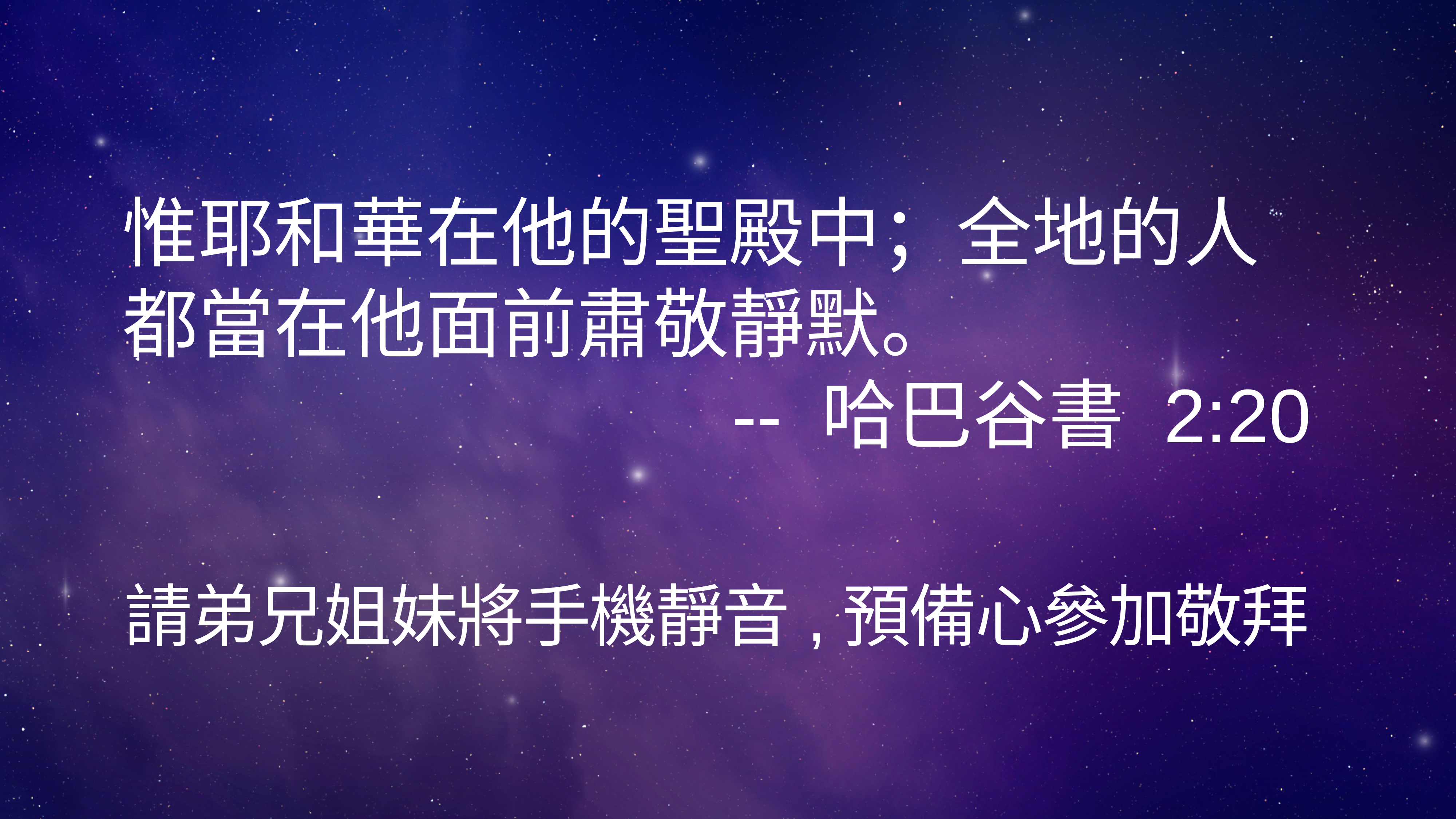

# 惟耶和華在他的聖殿中；全地的人都當在他面前肅敬靜默。
-- 哈巴谷書 2:20

請弟兄姐妹將手機靜音,預備心參加敬拜